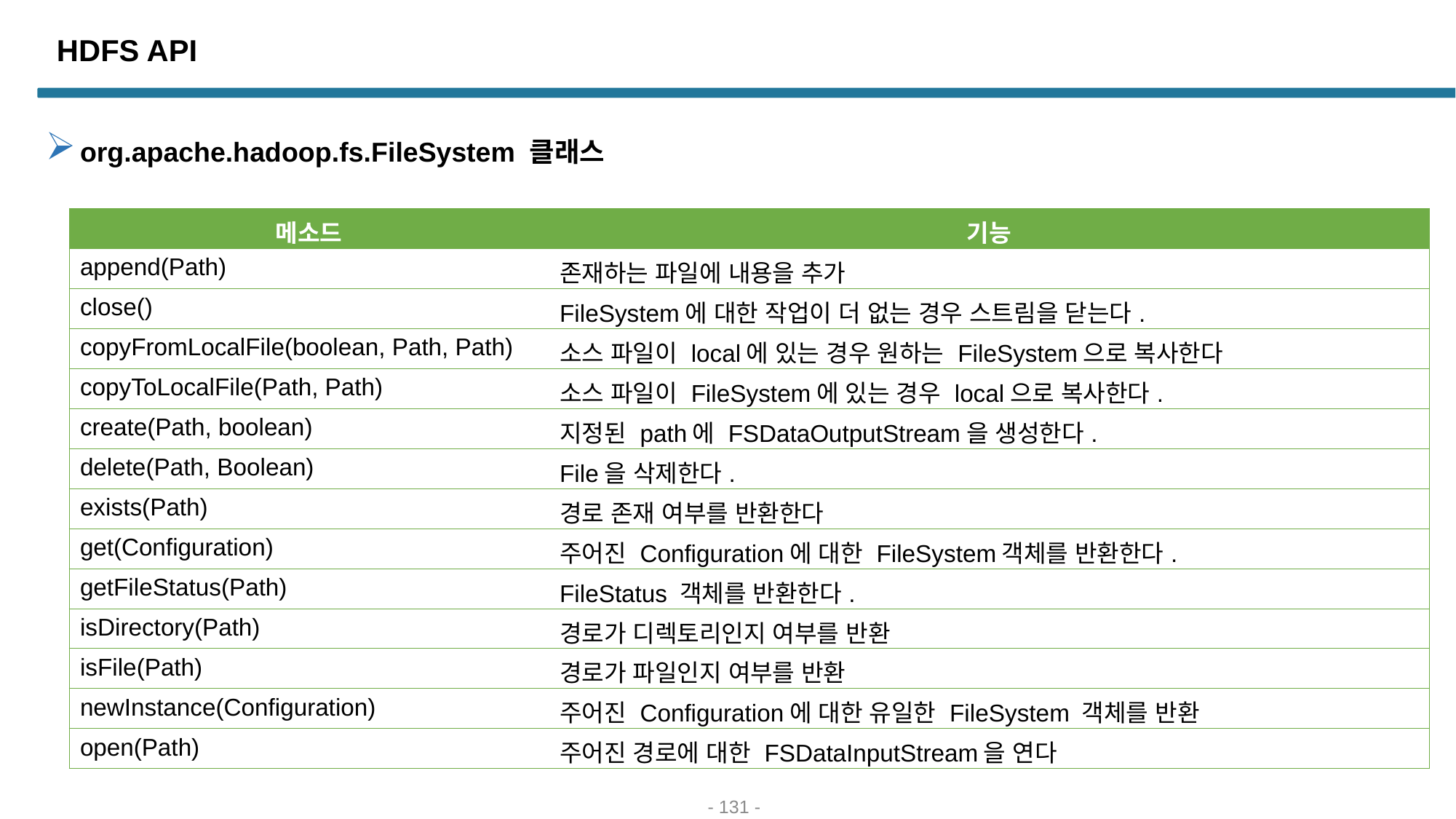

# HDFS API
org.apache.hadoop.fs.FileSystem 클래스
| 메소드 | 기능 |
| --- | --- |
| append(Path) | 존재하는 파일에 내용을 추가 |
| close() | FileSystem에 대한 작업이 더 없는 경우 스트림을 닫는다. |
| copyFromLocalFile(boolean, Path, Path) | 소스 파일이 local에 있는 경우 원하는 FileSystem으로 복사한다 |
| copyToLocalFile(Path, Path) | 소스 파일이 FileSystem에 있는 경우 local으로 복사한다. |
| create(Path, boolean) | 지정된 path에 FSDataOutputStream을 생성한다. |
| delete(Path, Boolean) | File을 삭제한다. |
| exists(Path) | 경로 존재 여부를 반환한다 |
| get(Configuration) | 주어진 Configuration에 대한 FileSystem객체를 반환한다. |
| getFileStatus(Path) | FileStatus 객체를 반환한다. |
| isDirectory(Path) | 경로가 디렉토리인지 여부를 반환 |
| isFile(Path) | 경로가 파일인지 여부를 반환 |
| newInstance(Configuration) | 주어진 Configuration에 대한 유일한 FileSystem 객체를 반환 |
| open(Path) | 주어진 경로에 대한 FSDataInputStream을 연다 |
- 131 -